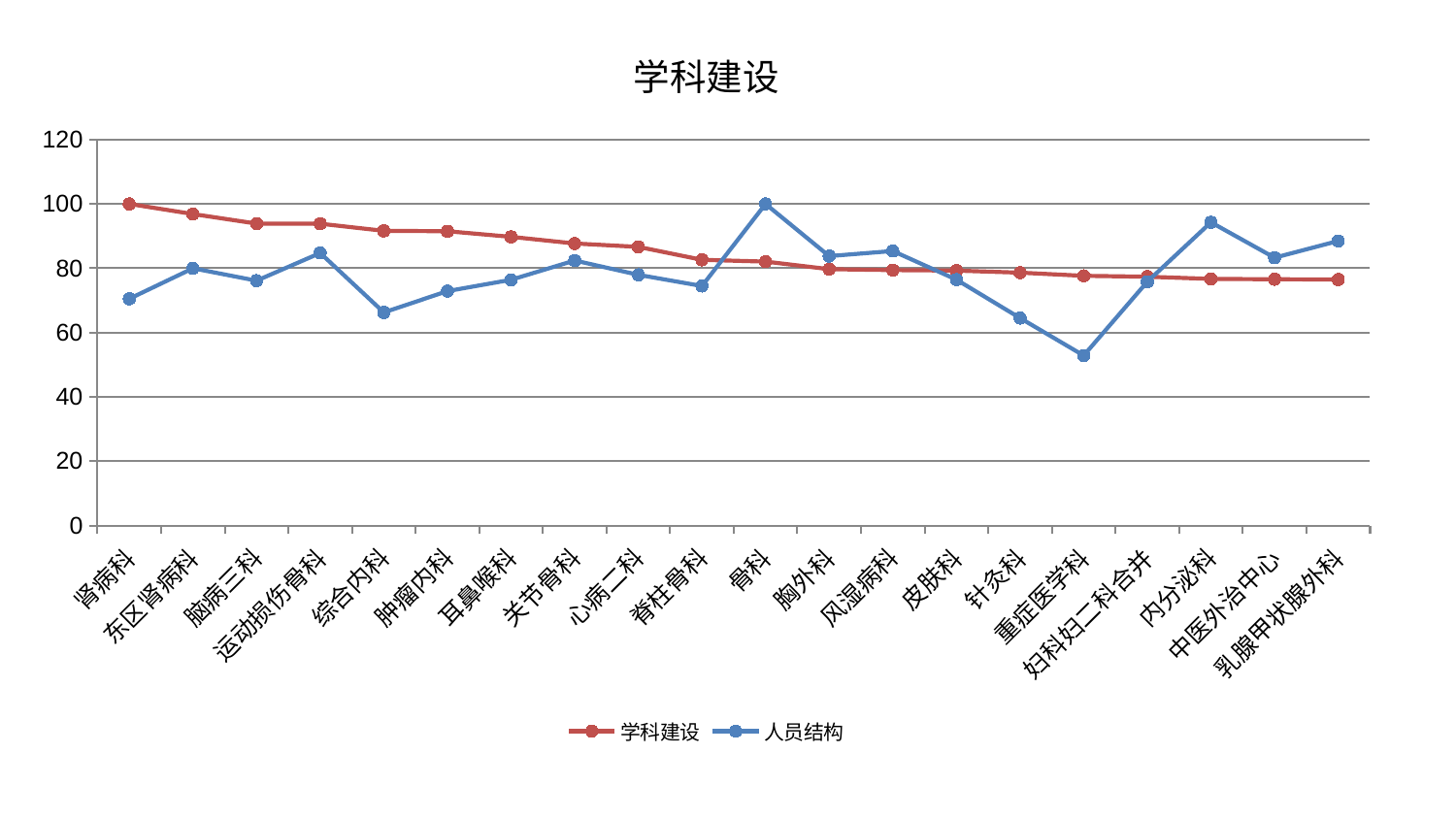

### Chart: 学科建设

| Category | 学科建设 | 人员结构 |
|---|---|---|
| 肾病科 | 100.0 | 70.49753754883447 |
| 东区肾病科 | 96.85860624539184 | 79.98078465858492 |
| 脑病三科 | 93.8893957821522 | 76.13957826487065 |
| 运动损伤骨科 | 93.84416182872948 | 84.7421952849973 |
| 综合内科 | 91.63290281785682 | 66.26290734534798 |
| 肿瘤内科 | 91.5093284344847 | 72.89035027778503 |
| 耳鼻喉科 | 89.76315062628541 | 76.42018305810042 |
| 关节骨科 | 87.70627095984399 | 82.40213775048349 |
| 心病二科 | 86.65243352750646 | 77.95982857581768 |
| 脊柱骨科 | 82.61963184670111 | 74.48611137587376 |
| 骨科 | 82.07437946750092 | 100.0 |
| 胸外科 | 79.72480595693118 | 83.78889014038995 |
| 风湿病科 | 79.42609093064019 | 85.35853293231213 |
| 皮肤科 | 79.26821903645316 | 76.44896231614815 |
| 针灸科 | 78.62694731556567 | 64.52169134743937 |
| 重症医学科 | 77.64429160798133 | 52.86960649067441 |
| 妇科妇二科合并 | 77.3702080405598 | 75.81663145169445 |
| 内分泌科 | 76.6823035635177 | 94.28586715247596 |
| 中医外治中心 | 76.57862940862998 | 83.28160559546996 |
| 乳腺甲状腺外科 | 76.49817234708702 | 88.49317802072736 |
214